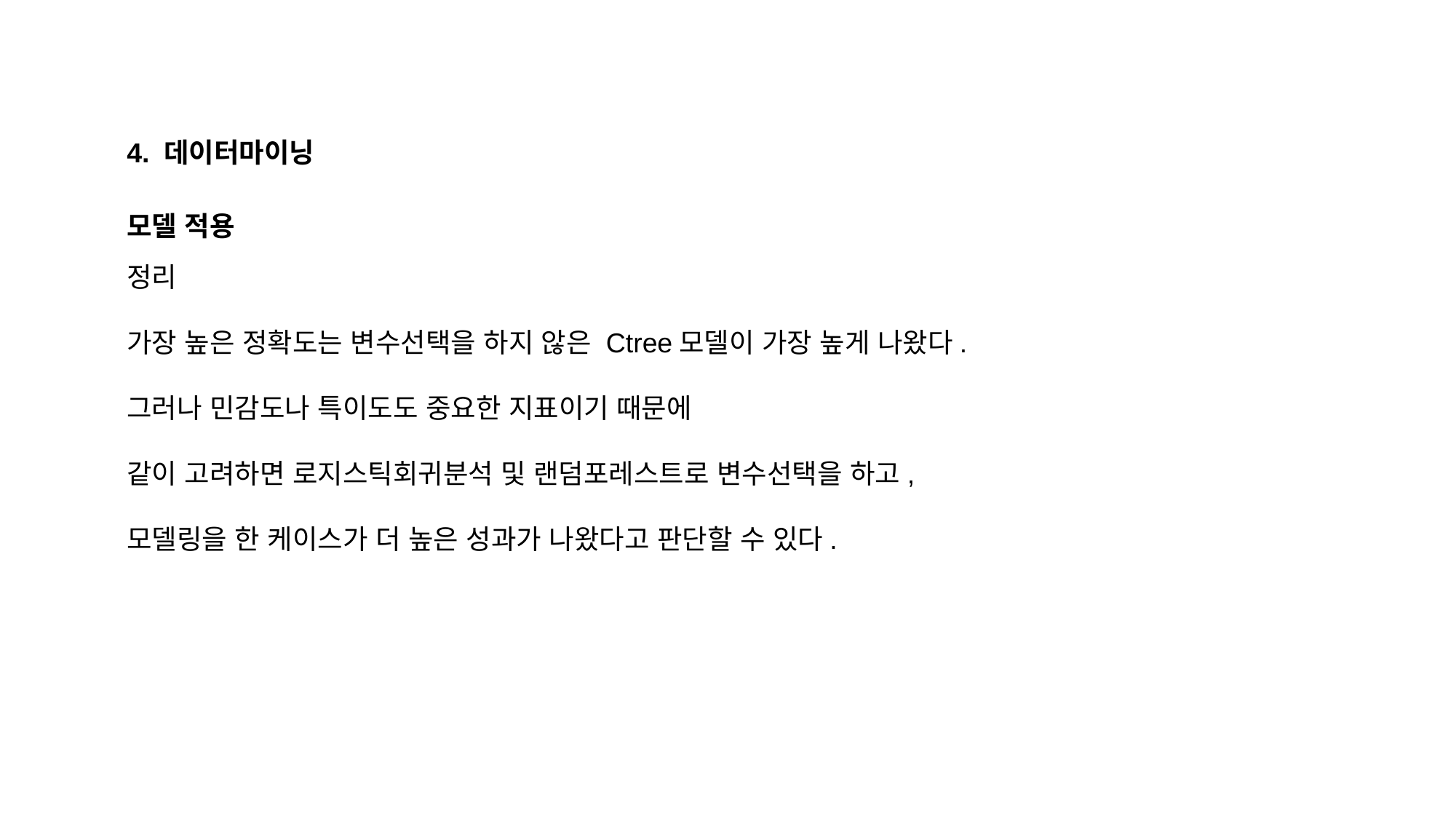

4. 데이터마이닝
모델 적용
정리

가장 높은 정확도는 변수선택을 하지 않은 Ctree모델이 가장 높게 나왔다.

그러나 민감도나 특이도도 중요한 지표이기 때문에

같이 고려하면 로지스틱회귀분석 및 랜덤포레스트로 변수선택을 하고,

모델링을 한 케이스가 더 높은 성과가 나왔다고 판단할 수 있다.